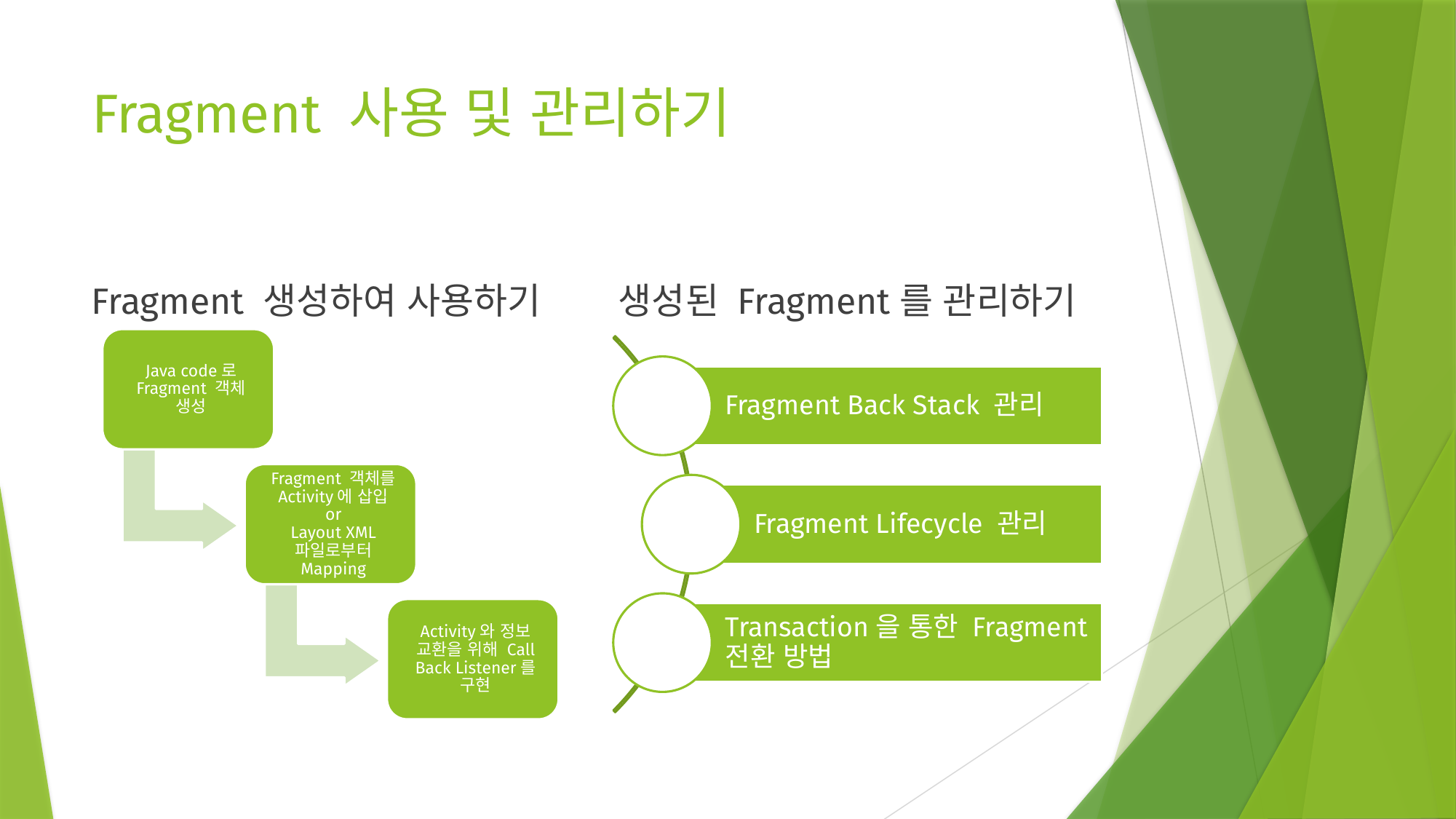

# Fragment 사용 및 관리하기
Fragment 생성하여 사용하기
생성된 Fragment를 관리하기
Java code로 Fragment 객체 생성
Fragment 객체를 Activity에 삽입
or
Layout XML 파일로부터 Mapping
Activity와 정보 교환을 위해 Call Back Listener를 구현
Fragment Back Stack 관리
Fragment Lifecycle 관리
Transaction을 통한 Fragment 전환 방법